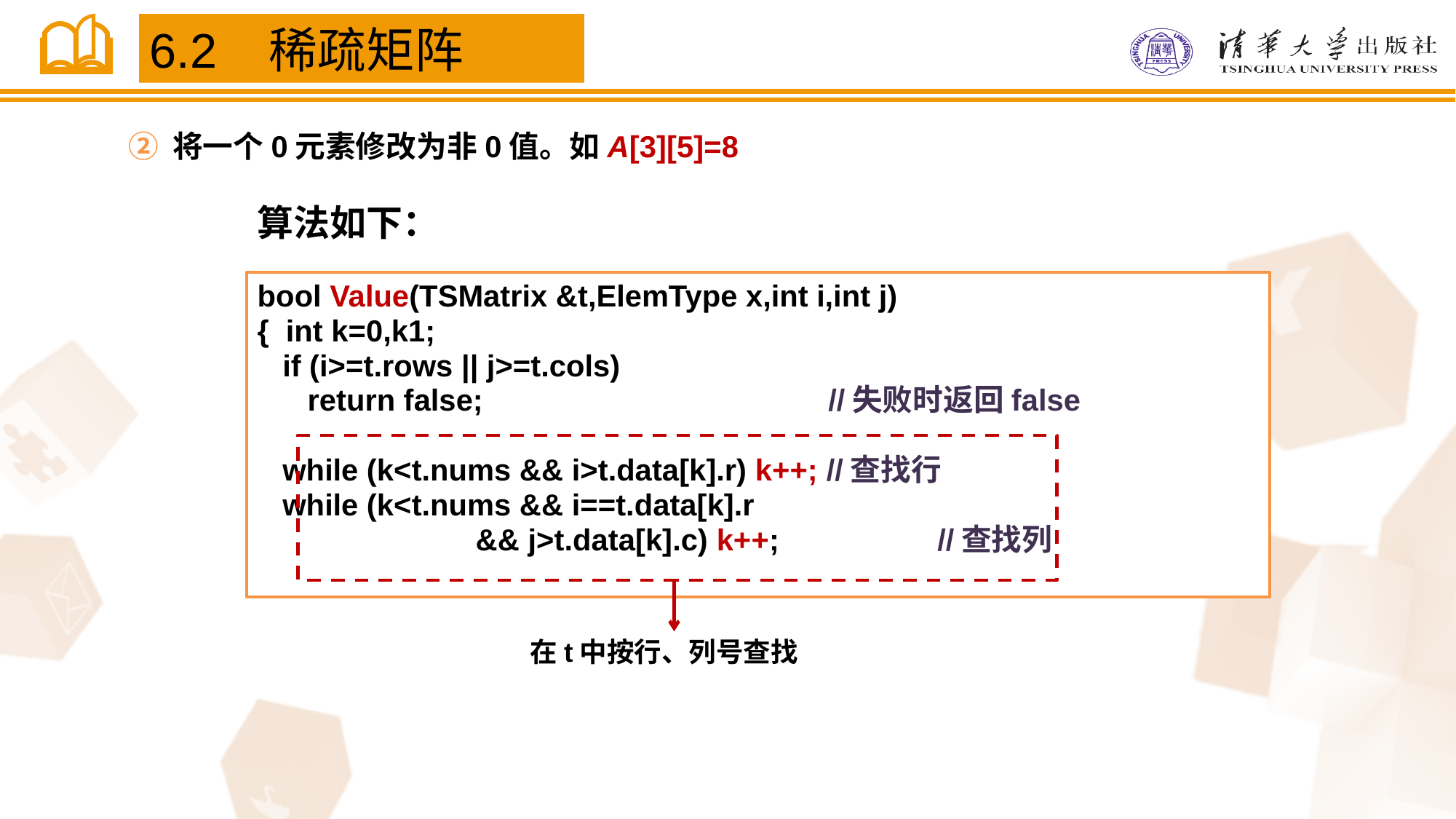

6.2   稀疏矩阵
② 将一个0元素修改为非0值。如A[3][5]=8
算法如下：
bool Value(TSMatrix &t,ElemType x,int i,int j)
{  int k=0,k1;
   if (i>=t.rows || j>=t.cols)
      return false;       			   //失败时返回false

   while (k<t.nums && i>t.data[k].r) k++; //查找行
   while (k<t.nums && i==t.data[k].r
		&& j>t.data[k].c) k++;   	   //查找列

在t中按行、列号查找